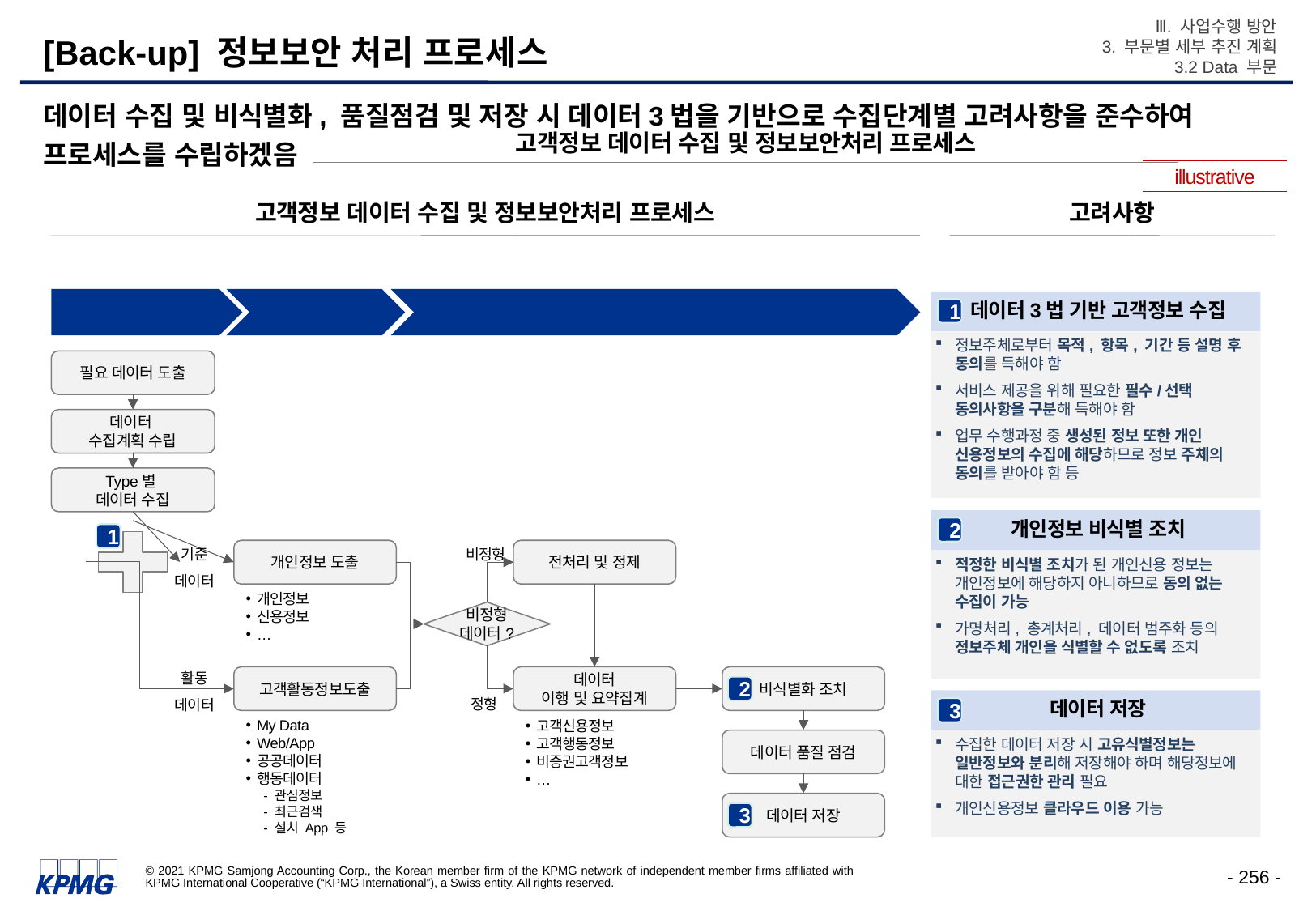

Ⅲ. 사업수행 방안
3. 부문별 세부 추진 계획
3.2 Data 부문
# [Back-up] 정보보안 처리 프로세스
데이터 수집 및 비식별화, 품질점검 및 저장 시 데이터3법을 기반으로 수집단계별 고려사항을 준수하여 프로세스를 수립하겠음
고객정보 데이터 수집 및 정보보안처리 프로세스
illustrative
고객정보 데이터 수집 및 정보보안처리 프로세스
고려사항
데이터
수집 준비
데이터 수집
데이터 비식별화 및 저장
데이터3법 기반 고객정보 수집
1
정보주체로부터 목적, 항목, 기간 등 설명 후 동의를 득해야 함
서비스 제공을 위해 필요한 필수/선택 동의사항을 구분해 득해야 함
업무 수행과정 중 생성된 정보 또한 개인 신용정보의 수집에 해당하므로 정보 주체의 동의를 받아야 함 등
필요 데이터 도출
데이터
수집계획 수립
Type별
데이터 수집
개인정보 비식별 조치
2

1
기준
데이터
비정형
개인정보 도출
전처리 및 정제
적정한 비식별 조치가 된 개인신용 정보는 개인정보에 해당하지 아니하므로 동의 없는 수집이 가능
가명처리, 총계처리, 데이터 범주화 등의 정보주체 개인을 식별할 수 없도록 조치

개인정보
신용정보
…
비정형
데이터?
활동
데이터
고객활동정보도출
데이터
이행 및 요약집계
비식별화 조치
2
정형
데이터 저장
3
My Data
Web/App
공공데이터
행동데이터
 - 관심정보
 - 최근검색
 - 설치 App 등
고객신용정보
고객행동정보
비증권고객정보
…
데이터 품질 점검
수집한 데이터 저장 시 고유식별정보는 일반정보와 분리해 저장해야 하며 해당정보에 대한 접근권한 관리 필요
개인신용정보 클라우드 이용 가능
데이터 저장
3